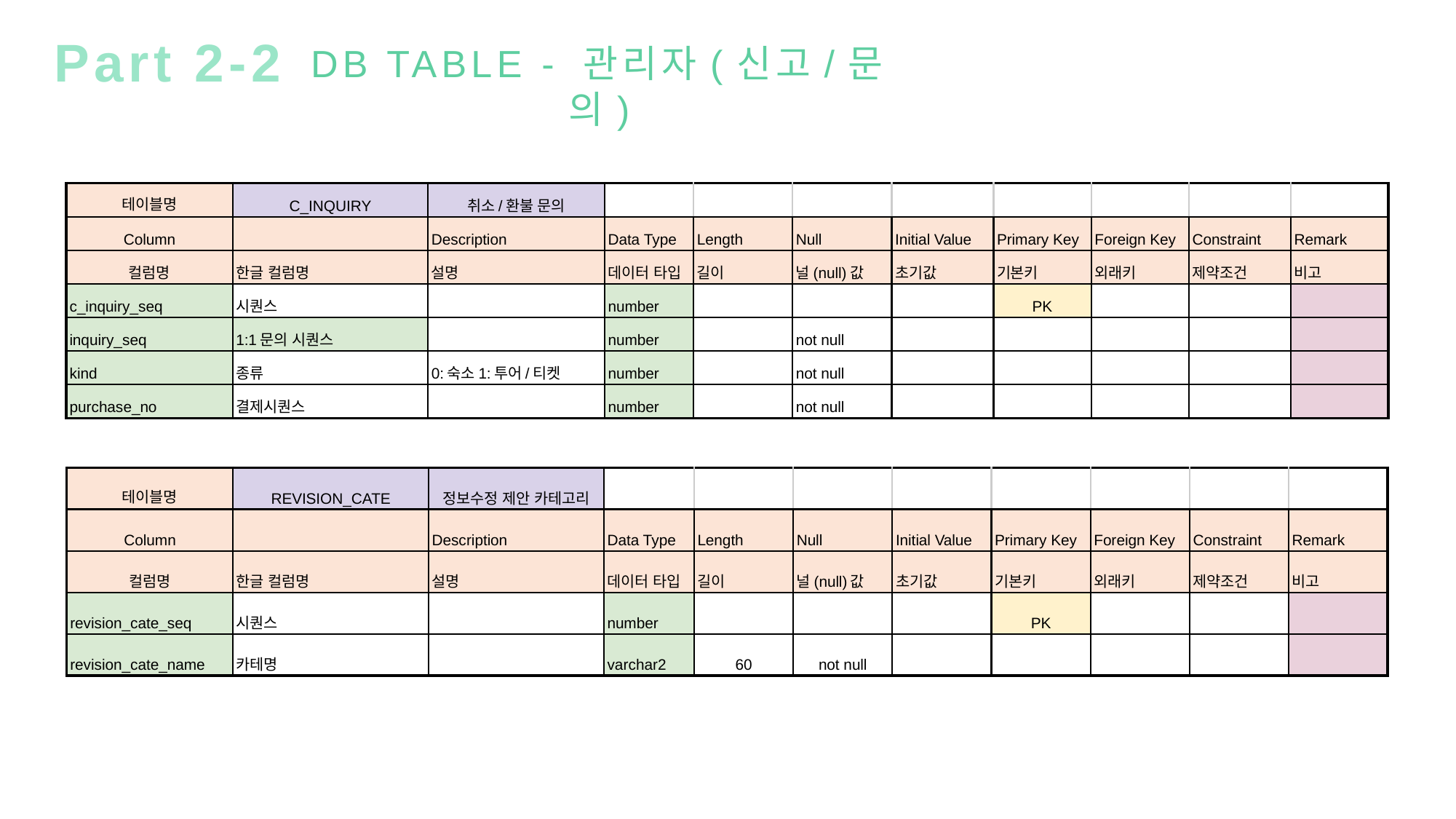

Part 2-2
DB TABLE - 관리자(신고/문의)
| 테이블명 | C\_INQUIRY | 취소/환불 문의 |  |  |  |  |  |  |  |  |
| --- | --- | --- | --- | --- | --- | --- | --- | --- | --- | --- |
| Column |  | Description | Data Type | Length | Null | Initial Value | Primary Key | Foreign Key | Constraint | Remark |
| 컬럼명 | 한글 컬럼명 | 설명 | 데이터 타입 | 길이 | 널(null)값 | 초기값 | 기본키 | 외래키 | 제약조건 | 비고 |
| c\_inquiry\_seq | 시퀀스 |  | number |  |  |  | PK |  |  |  |
| inquiry\_seq | 1:1문의 시퀀스 |  | number |  | not null |  |  |  |  |  |
| kind | 종류 | 0:숙소1:투어/티켓 | number |  | not null |  |  |  |  |  |
| purchase\_no | 결제시퀀스 |  | number |  | not null |  |  |  |  |  |
| 테이블명 | REVISION\_CATE | 정보수정 제안 카테고리 |  |  |  |  |  |  |  |  |
| --- | --- | --- | --- | --- | --- | --- | --- | --- | --- | --- |
| Column |  | Description | Data Type | Length | Null | Initial Value | Primary Key | Foreign Key | Constraint | Remark |
| 컬럼명 | 한글 컬럼명 | 설명 | 데이터 타입 | 길이 | 널(null)값 | 초기값 | 기본키 | 외래키 | 제약조건 | 비고 |
| revision\_cate\_seq | 시퀀스 |  | number |  |  |  | PK |  |  |  |
| revision\_cate\_name | 카테명 |  | varchar2 | 60 | not null |  |  |  |  |  |